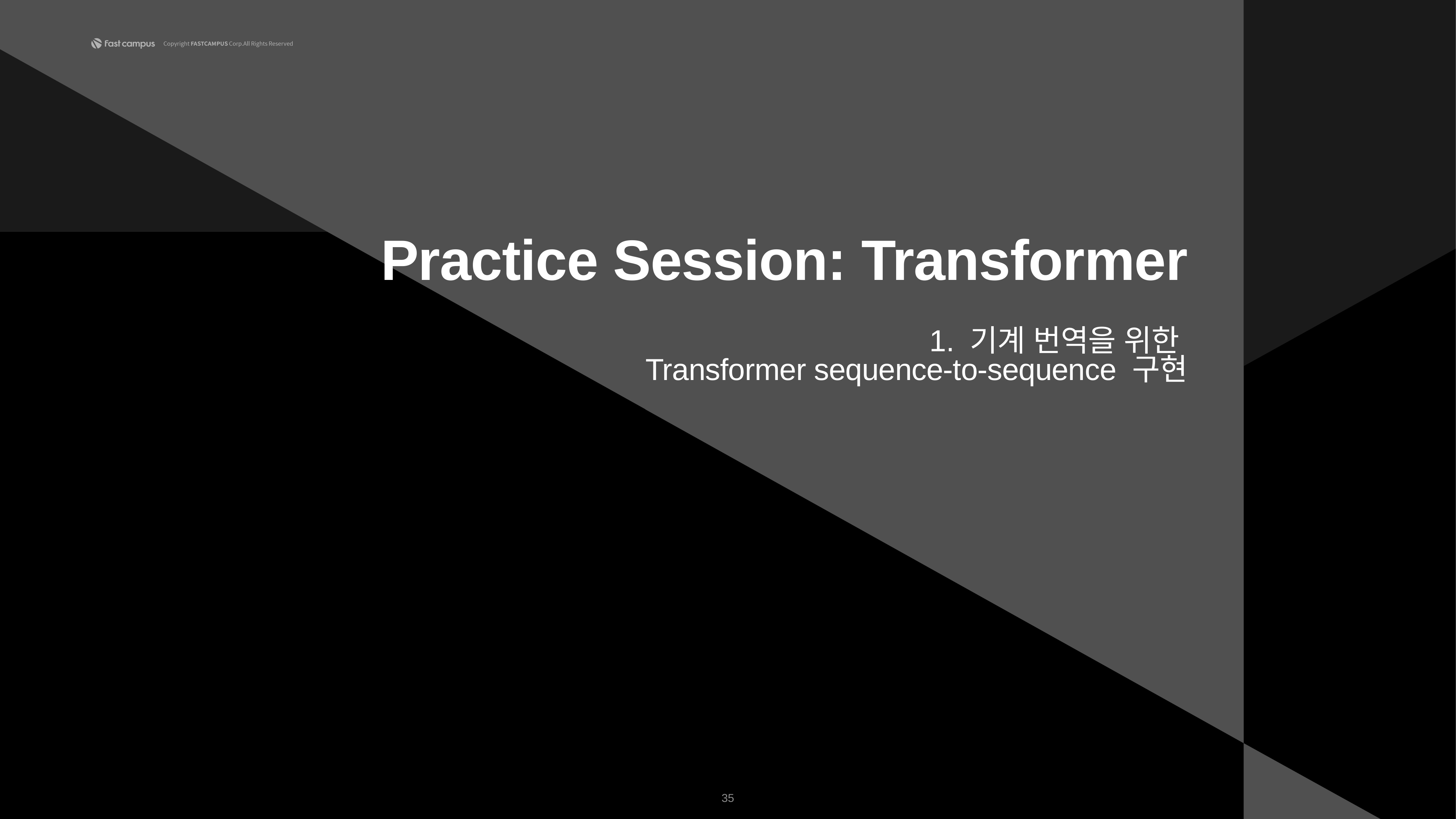

Practice Session: Transformer

1. 기계 번역을 위한
Transformer sequence-to-sequence 구현
35